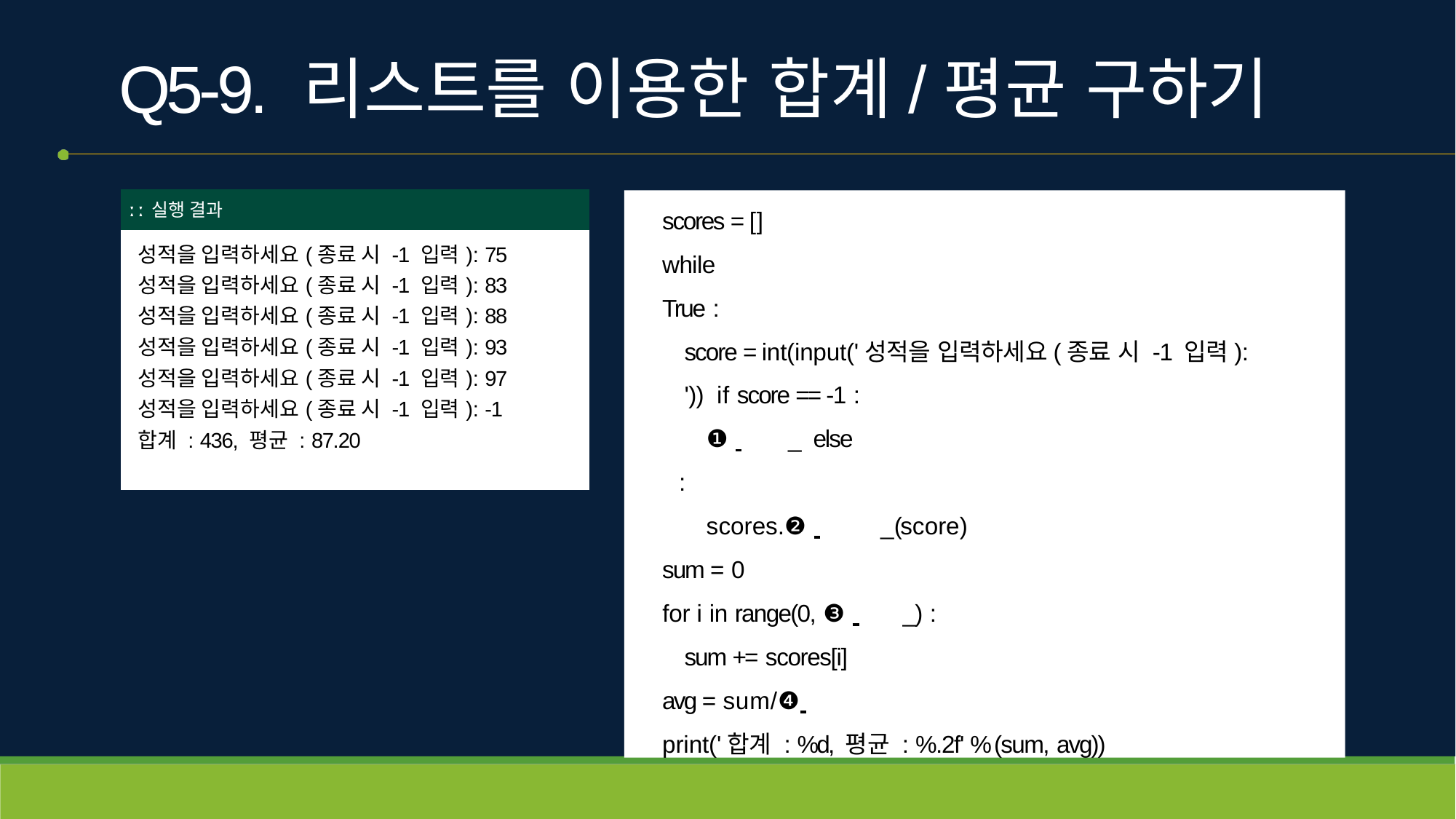

# Q5-9. 리스트를 이용한 합계/평균 구하기

| ː ː 실행 결과 |
| --- |
| 성적을 입력하세요(종료 시 -1 입력): 75 성적을 입력하세요(종료 시 -1 입력): 83 성적을 입력하세요(종료 시 -1 입력): 88 성적을 입력하세요(종료 시 -1 입력): 93 성적을 입력하세요(종료 시 -1 입력): 97 성적을 입력하세요(종료 시 -1 입력): -1 합계 : 436, 평균 : 87.20 |
scores = []  while True :
score = int(input('성적을 입력하세요(종료 시 -1 입력): '))  if score == -1 :
❶ 	_  else :
scores.❷ 	_(score)  sum = 0
for i in range(0, ❸ 	_) :  sum += scores[i]
avg = sum/❹
print('합계 : %d, 평균 : %.2f' % (sum, avg))